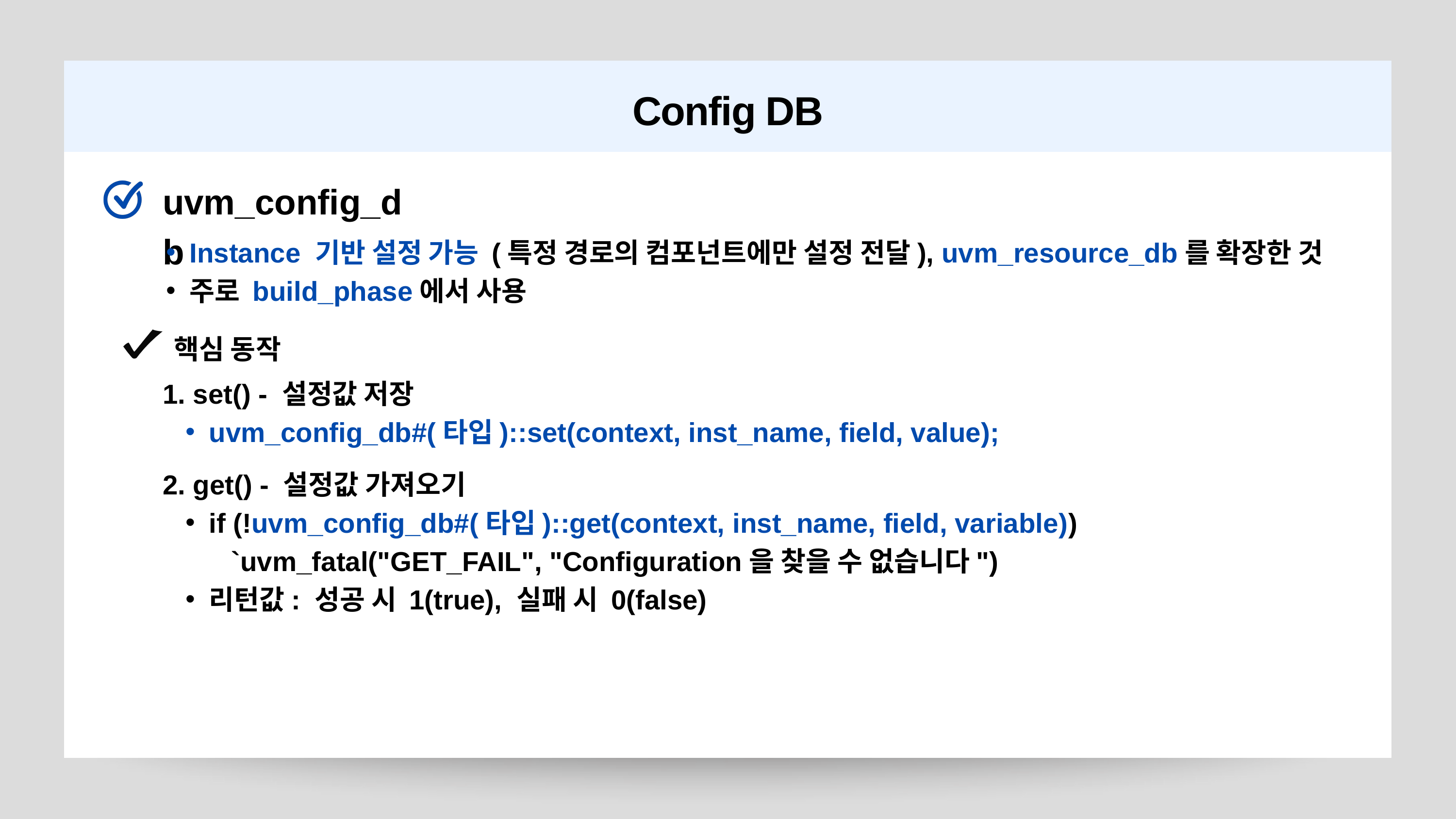

Config DB
uvm_config_db

Instance 기반 설정 가능 (특정 경로의 컴포넌트에만 설정 전달), uvm_resource_db를 확장한 것
주로 build_phase에서 사용
핵심 동작

1. set() - 설정값 저장
uvm_config_db#(타입)::set(context, inst_name, field, value);

2. get() - 설정값 가져오기
if (!uvm_config_db#(타입)::get(context, inst_name, field, variable))
         `uvm_fatal("GET_FAIL", "Configuration을 찾을 수 없습니다")
리턴값: 성공 시 1(true), 실패 시 0(false)